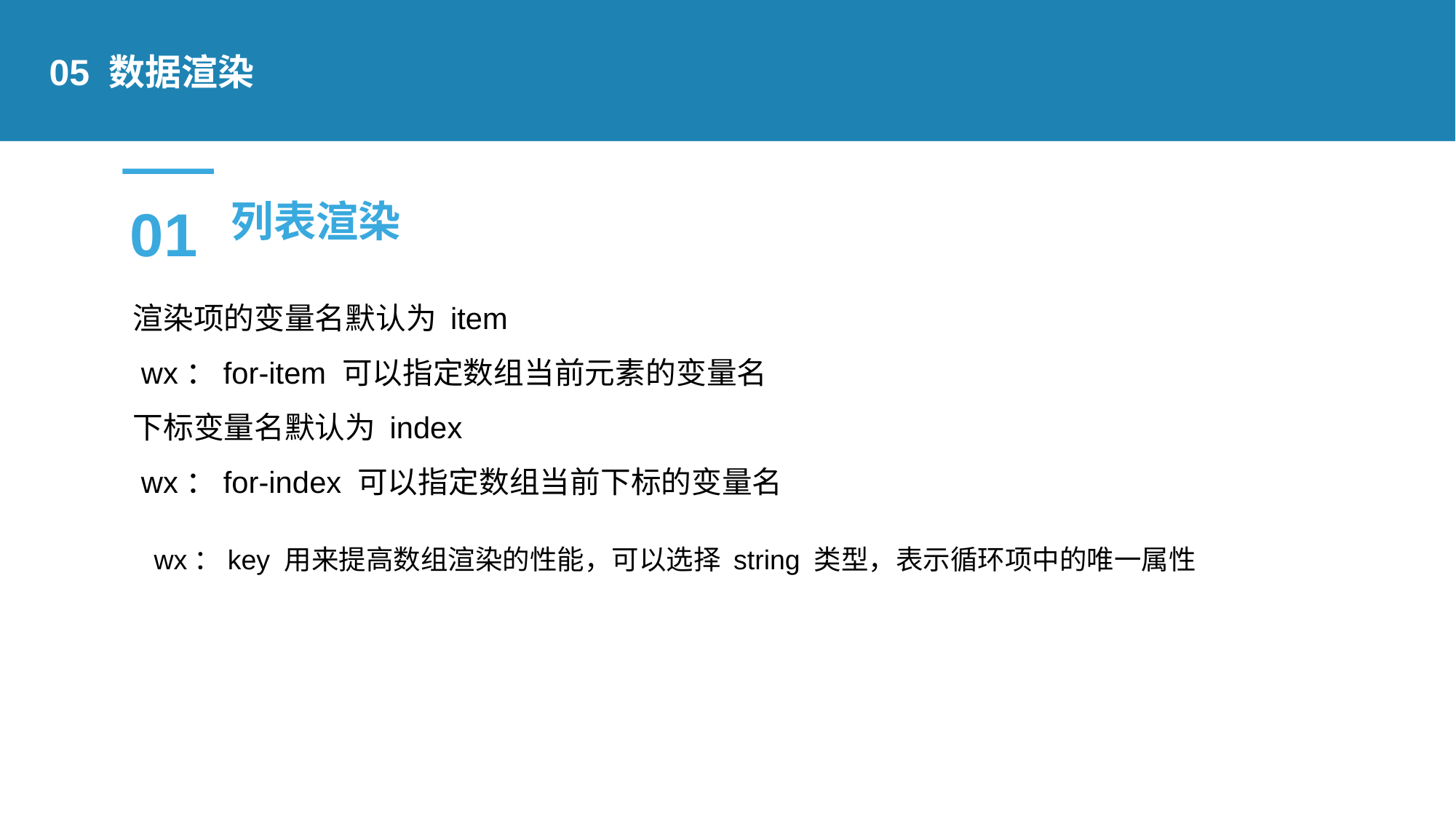

05 数据渲染
01

列表渲染
渲染项的变量名默认为 item
 wx：for-item 可以指定数组当前元素的变量名
下标变量名默认为 index
 wx：for-index 可以指定数组当前下标的变量名
 wx：key 用来提高数组渲染的性能，可以选择 string 类型，表示循环项中的唯一属性